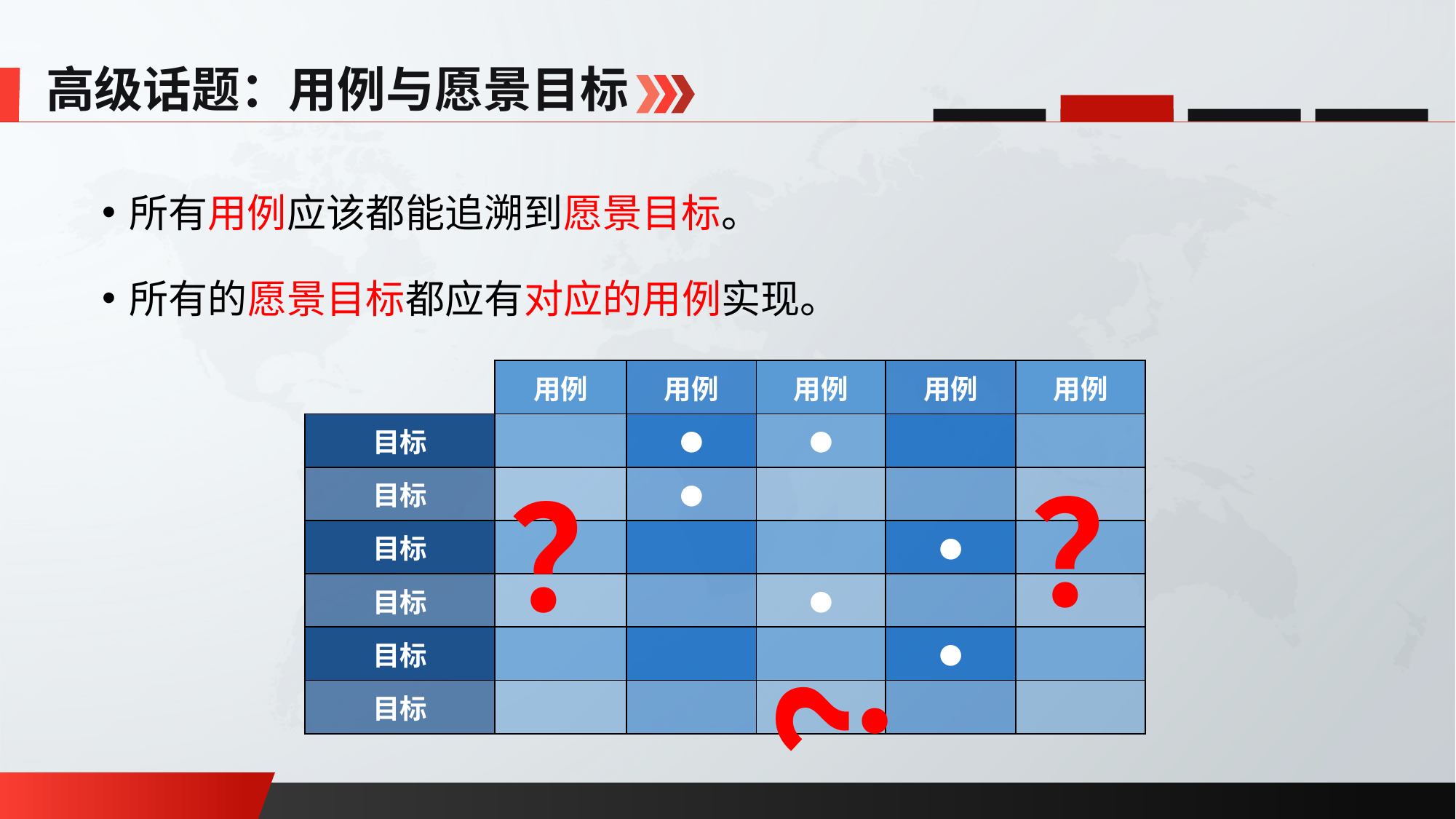

高级话题：用例与愿景目标

所有用例应该都能追溯到愿景目标。
所有的愿景目标都应有对应的用例实现。

|  | 用例 | 用例 | 用例 | 用例 | 用例 |
| --- | --- | --- | --- | --- | --- |
| 目标 |  | ● | ● |  |  |
| 目标 |  | ● |  |  |  |
| 目标 |  |  |  | ● |  |
| 目标 |  |  | ● |  |  |
| 目标 |  |  |  | ● |  |
| 目标 |  |  |  |  |  |
？
？
？